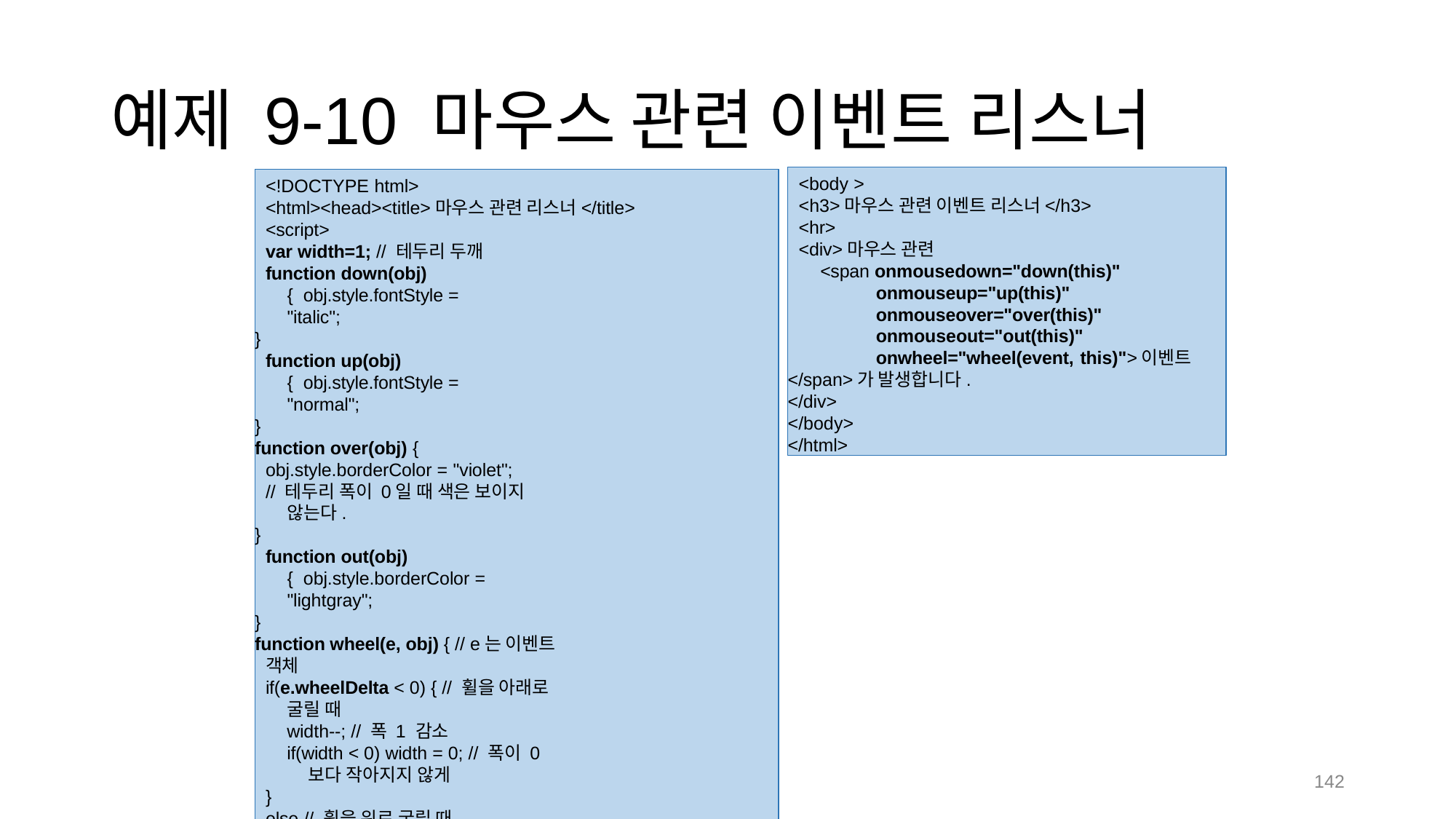

# 예제 9-10 마우스 관련 이벤트 리스너
<body >
<h3>마우스 관련 이벤트 리스너</h3>
<hr>
<div>마우스 관련
<span onmousedown="down(this)"  onmouseup="up(this)"  onmouseover="over(this)"  onmouseout="out(this)"  onwheel="wheel(event, this)">이벤트
</span>가 발생합니다.
</div>
</body>
</html>
<!DOCTYPE html>
<html><head><title>마우스 관련 리스너</title>
<script>
var width=1; // 테두리 두깨
function down(obj) {  obj.style.fontStyle = "italic";
}
function up(obj) {  obj.style.fontStyle = "normal";
}
function over(obj) {
obj.style.borderColor = "violet";
// 테두리 폭이 0일 때 색은 보이지 않는다.
}
function out(obj) {  obj.style.borderColor = "lightgray";
}
function wheel(e, obj) { // e는 이벤트 객체
if(e.wheelDelta < 0) { // 휠을 아래로 굴릴 때
width--; // 폭 1 감소
if(width < 0) width = 0; // 폭이 0보다 작아지지 않게
}
else // 휠을 위로 굴릴 때
width++; // 폭 1 증가  obj.style.borderStyle = "ridge";  obj.style.borderWidth = width+"px";
}
</script></head>
142